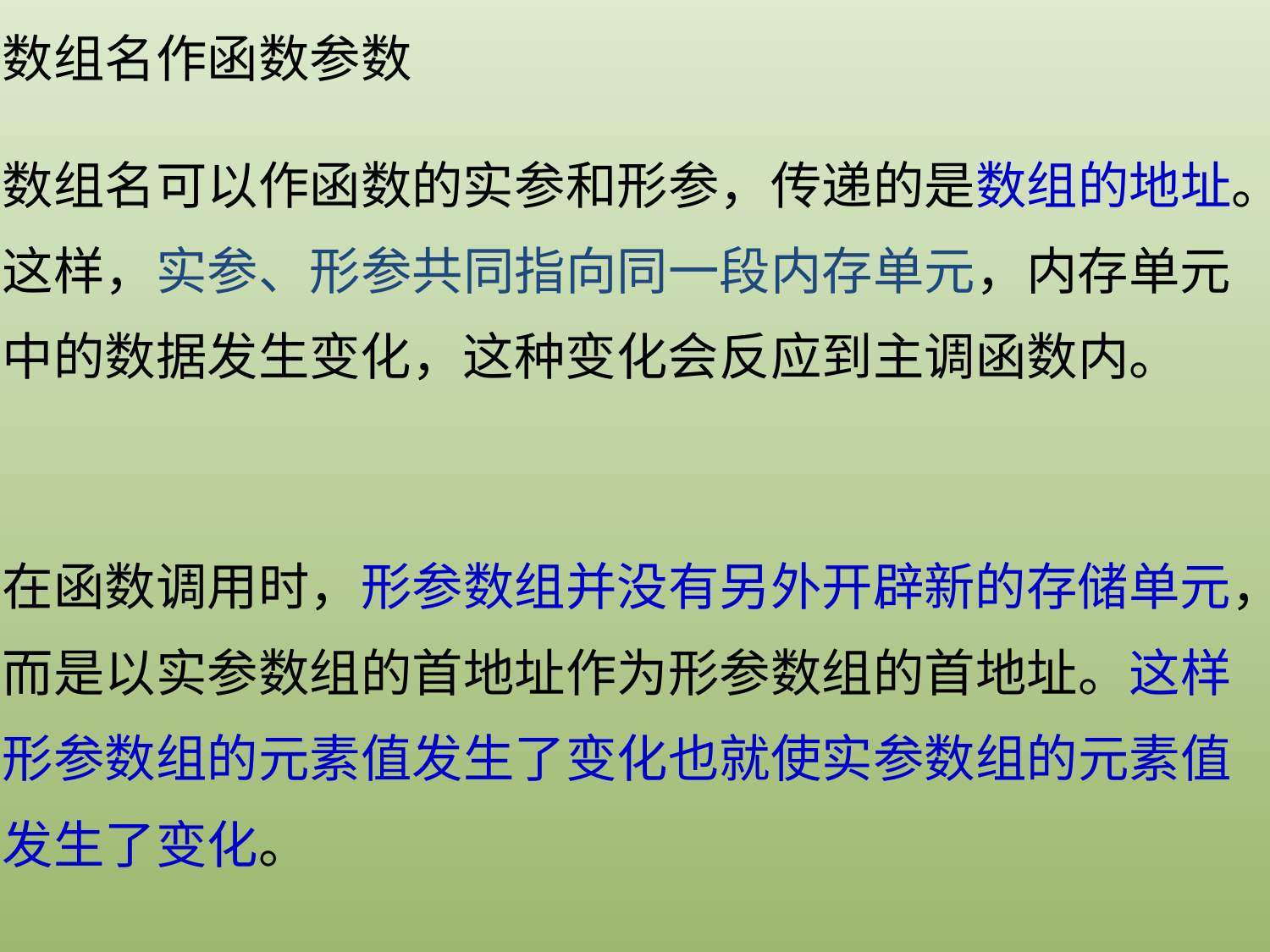

数组名作函数参数
数组名可以作函数的实参和形参，传递的是数组的地址。这样，实参、形参共同指向同一段内存单元，内存单元中的数据发生变化，这种变化会反应到主调函数内。
在函数调用时，形参数组并没有另外开辟新的存储单元，而是以实参数组的首地址作为形参数组的首地址。这样形参数组的元素值发生了变化也就使实参数组的元素值发生了变化。
456